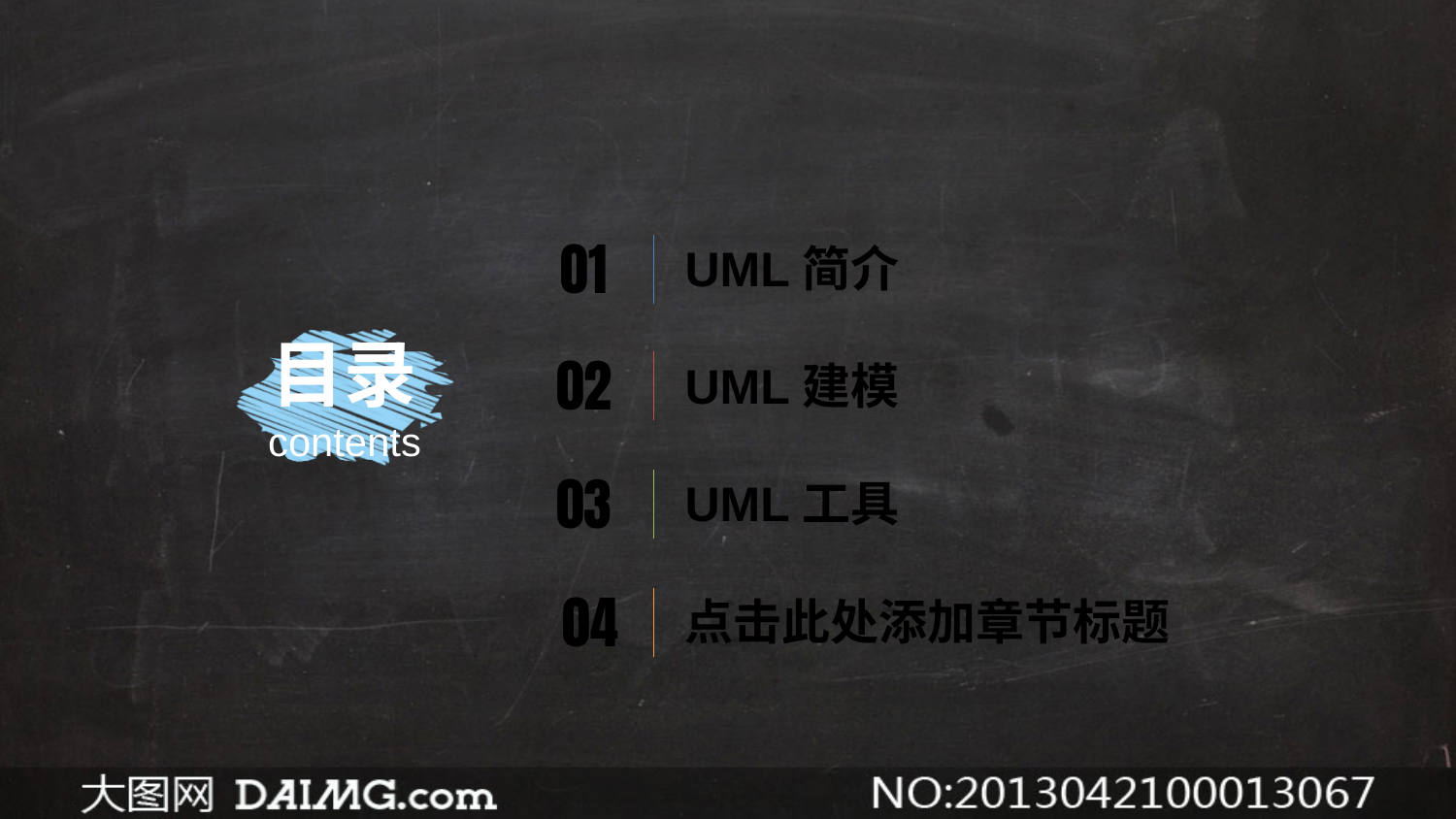

01
UML简介
目录
contents
02
UML建模
03
UML工具
04
点击此处添加章节标题